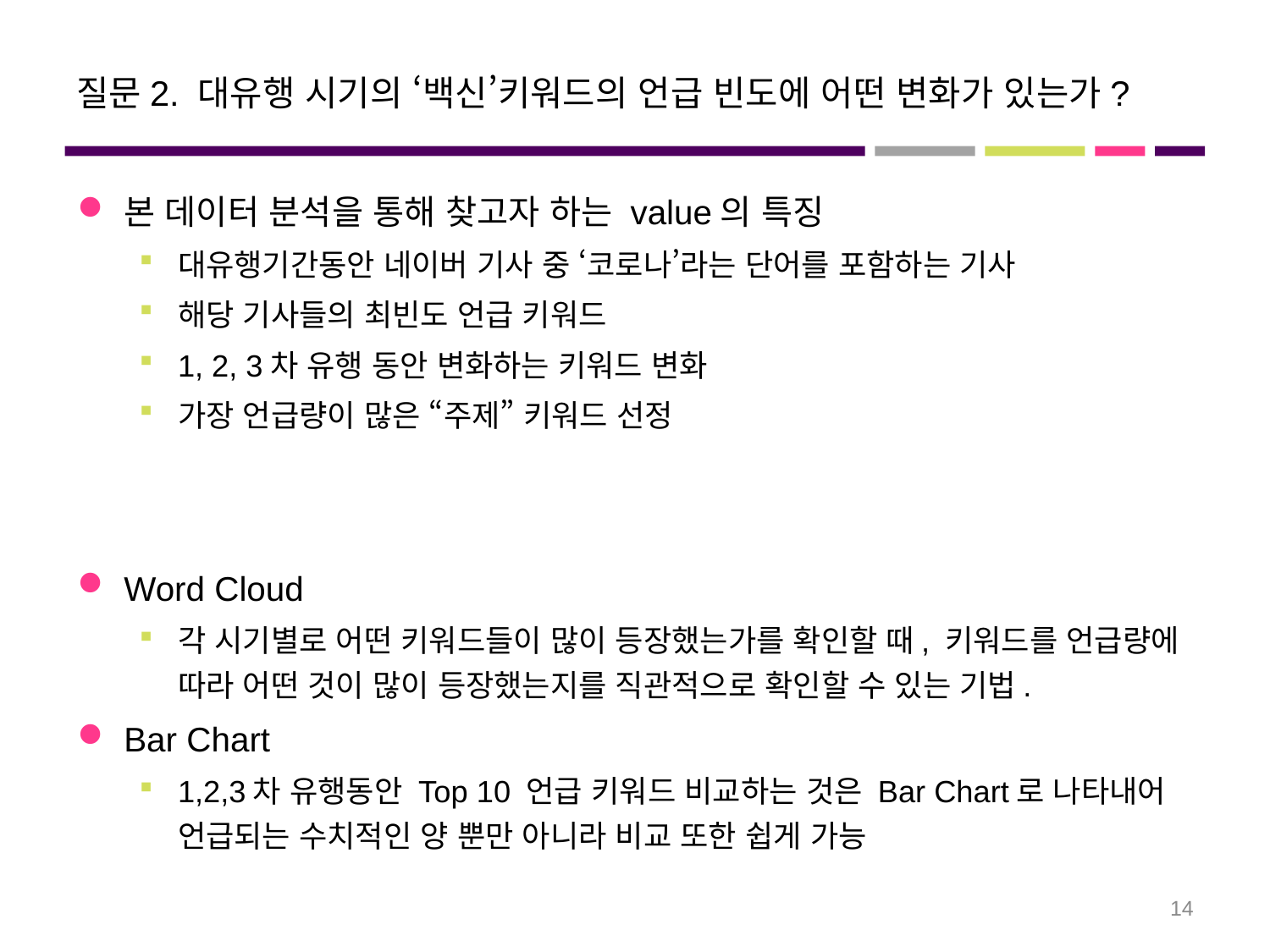

# 질문2. 대유행 시기의 ‘백신’키워드의 언급 빈도에 어떤 변화가 있는가?
본 데이터 분석을 통해 찾고자 하는 value의 특징
대유행기간동안 네이버 기사 중 ‘코로나’라는 단어를 포함하는 기사
해당 기사들의 최빈도 언급 키워드
1, 2, 3차 유행 동안 변화하는 키워드 변화
가장 언급량이 많은 “주제” 키워드 선정

Word Cloud
각 시기별로 어떤 키워드들이 많이 등장했는가를 확인할 때, 키워드를 언급량에 따라 어떤 것이 많이 등장했는지를 직관적으로 확인할 수 있는 기법.
Bar Chart
1,2,3차 유행동안 Top 10 언급 키워드 비교하는 것은 Bar Chart로 나타내어 언급되는 수치적인 양 뿐만 아니라 비교 또한 쉽게 가능
14